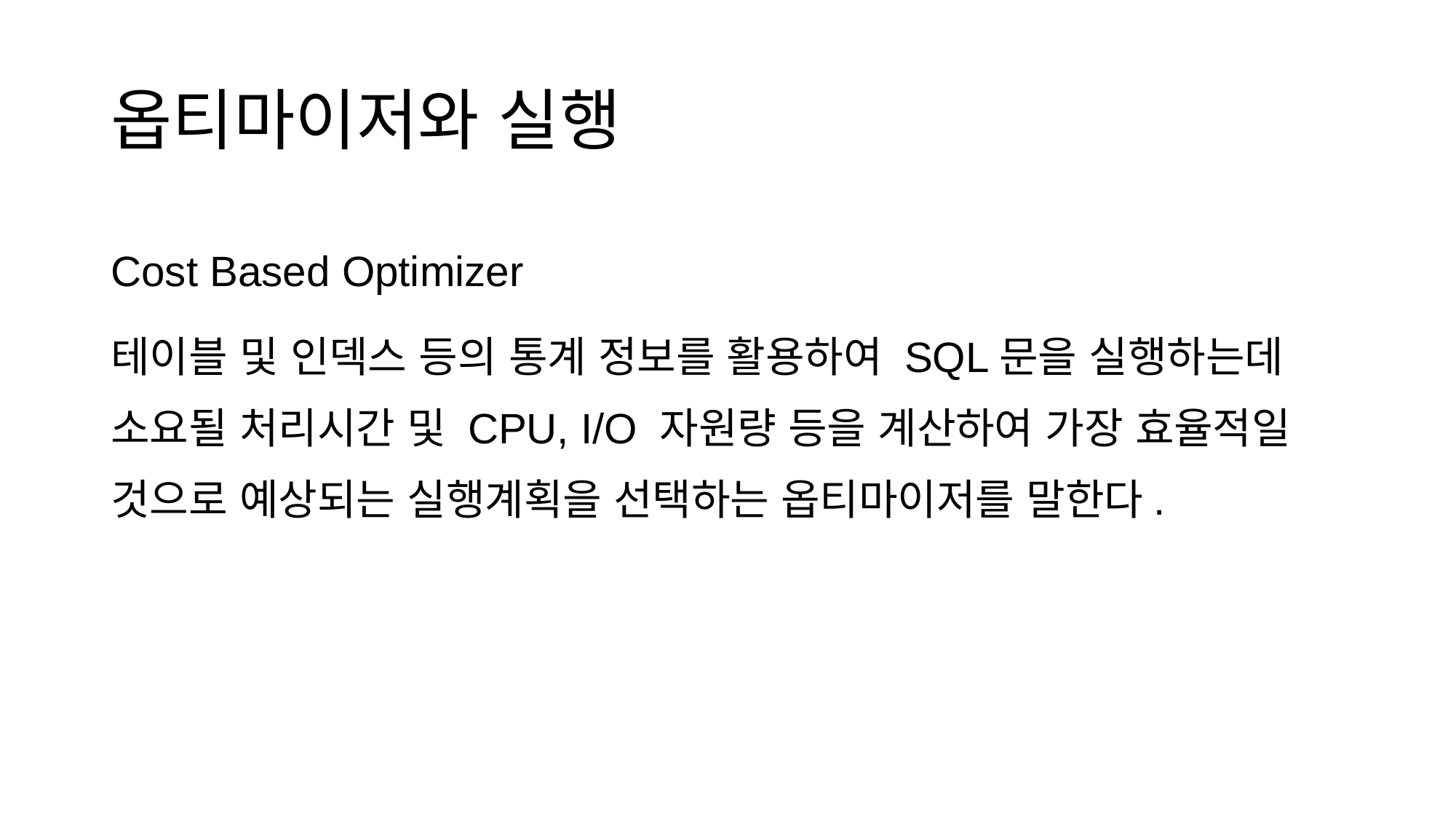

# 옵티마이저와 실행
Cost Based Optimizer
테이블 및 인덱스 등의 통계 정보를 활용하여 SQL문을 실행하는데 소요될 처리시간 및 CPU, I/O 자원량 등을 계산하여 가장 효율적일 것으로 예상되는 실행계획을 선택하는 옵티마이저를 말한다.